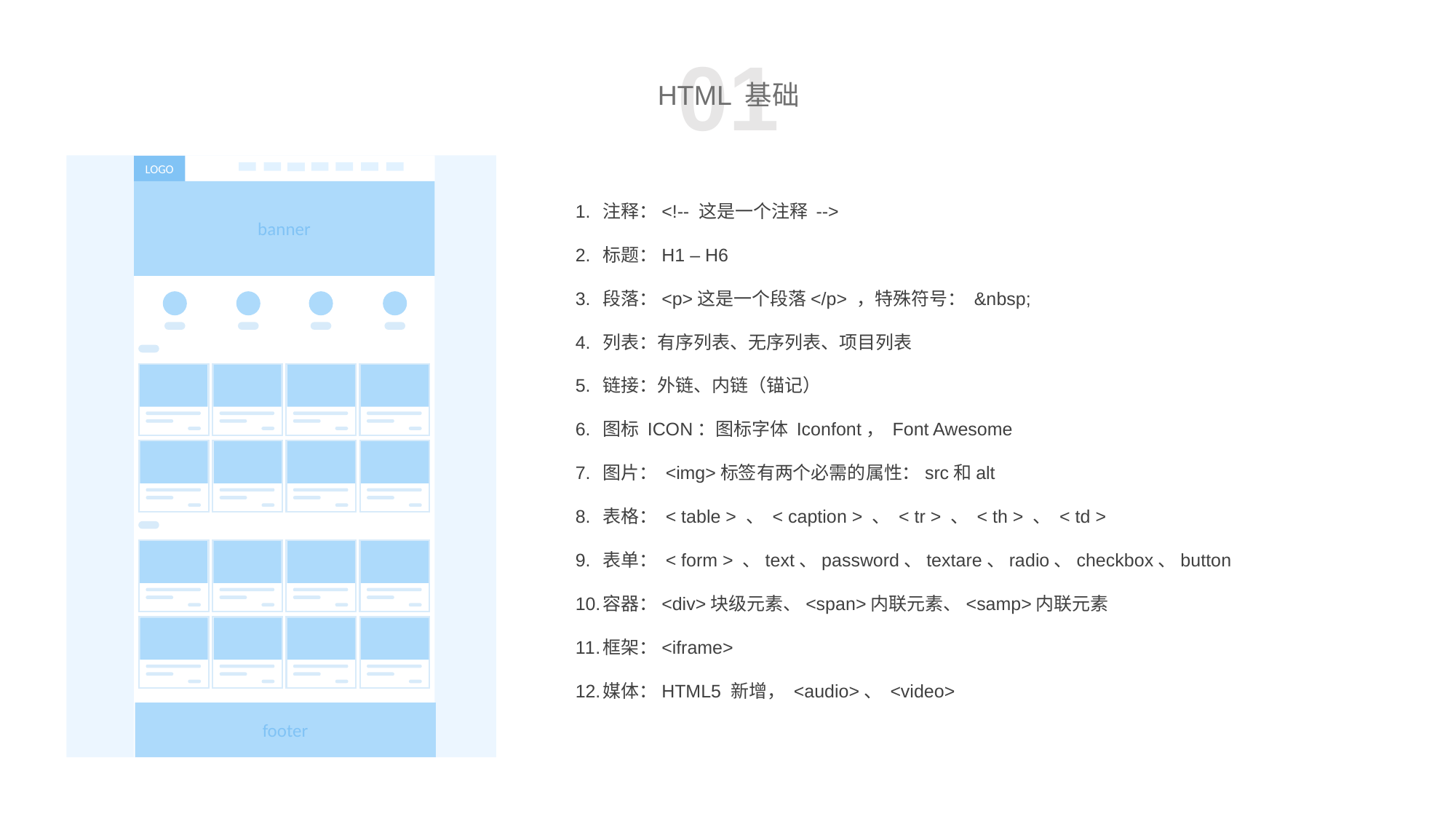

01
HTML 基础

LOGO

banner

footer
注释：<!-- 这是一个注释 -->
标题：H1 – H6
段落：<p>这是一个段落</p> ，特殊符号： &nbsp;
列表：有序列表、无序列表、项目列表
链接：外链、内链（锚记）
图标 ICON：图标字体 Iconfont， Font Awesome
图片： <img>标签有两个必需的属性：src和alt
表格： < table > 、 < caption > 、 < tr > 、 < th > 、 < td >
表单： < form > 、text、password、textare、radio、checkbox、button
容器：<div>块级元素、<span>内联元素、<samp>内联元素
框架：<iframe>
媒体：HTML5 新增， <audio>、 <video>